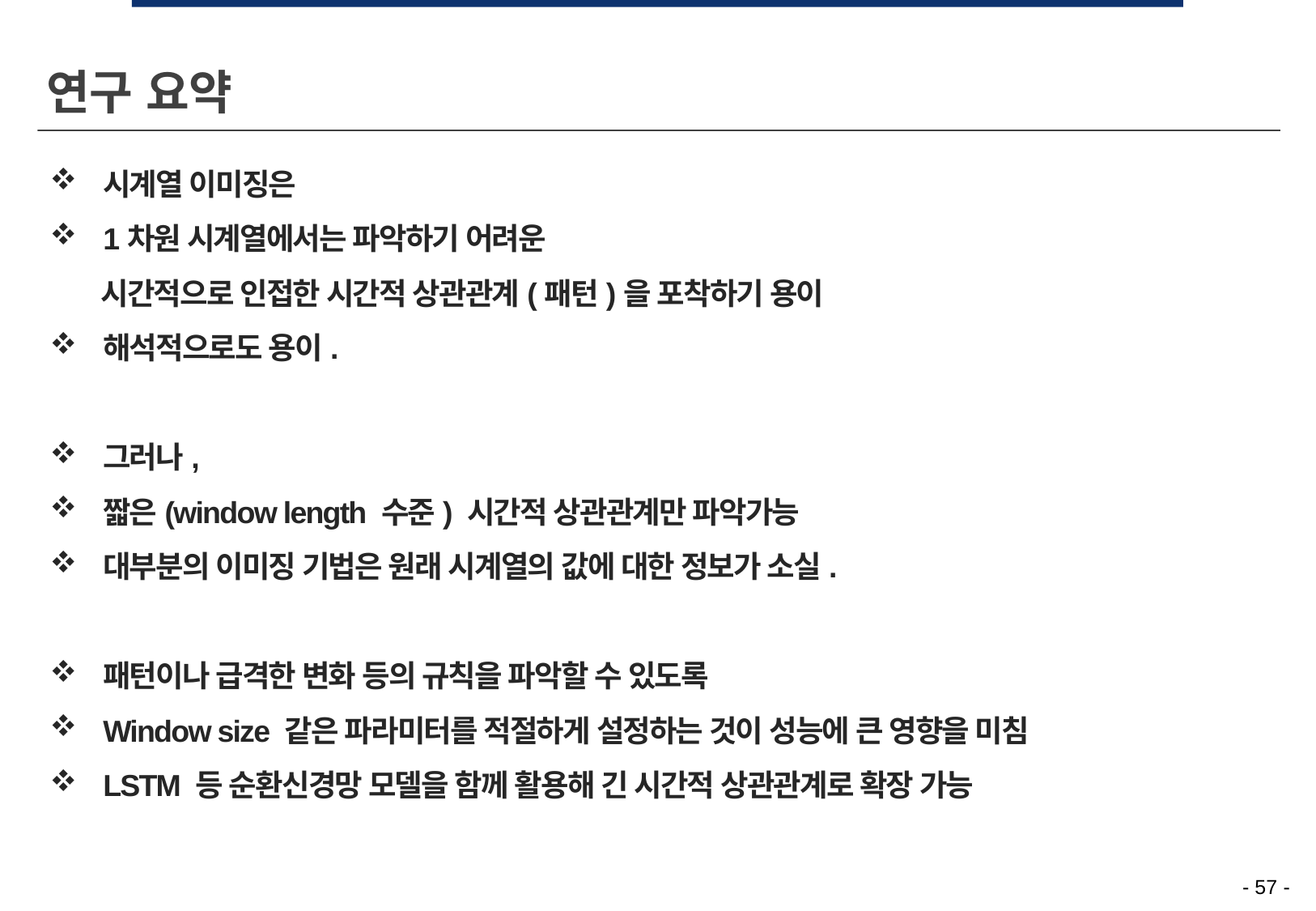

연구 요약
시계열 이미징은
1차원 시계열에서는 파악하기 어려운
      시간적으로 인접한 시간적 상관관계(패턴)을 포착하기 용이
해석적으로도 용이.

그러나,
짧은(window length 수준) 시간적 상관관계만 파악가능
대부분의 이미징 기법은 원래 시계열의 값에 대한 정보가 소실.

패턴이나 급격한 변화 등의 규칙을 파악할 수 있도록
Window size 같은 파라미터를 적절하게 설정하는 것이 성능에 큰 영향을 미침
LSTM 등 순환신경망 모델을 함께 활용해 긴 시간적 상관관계로 확장 가능

- 57 -